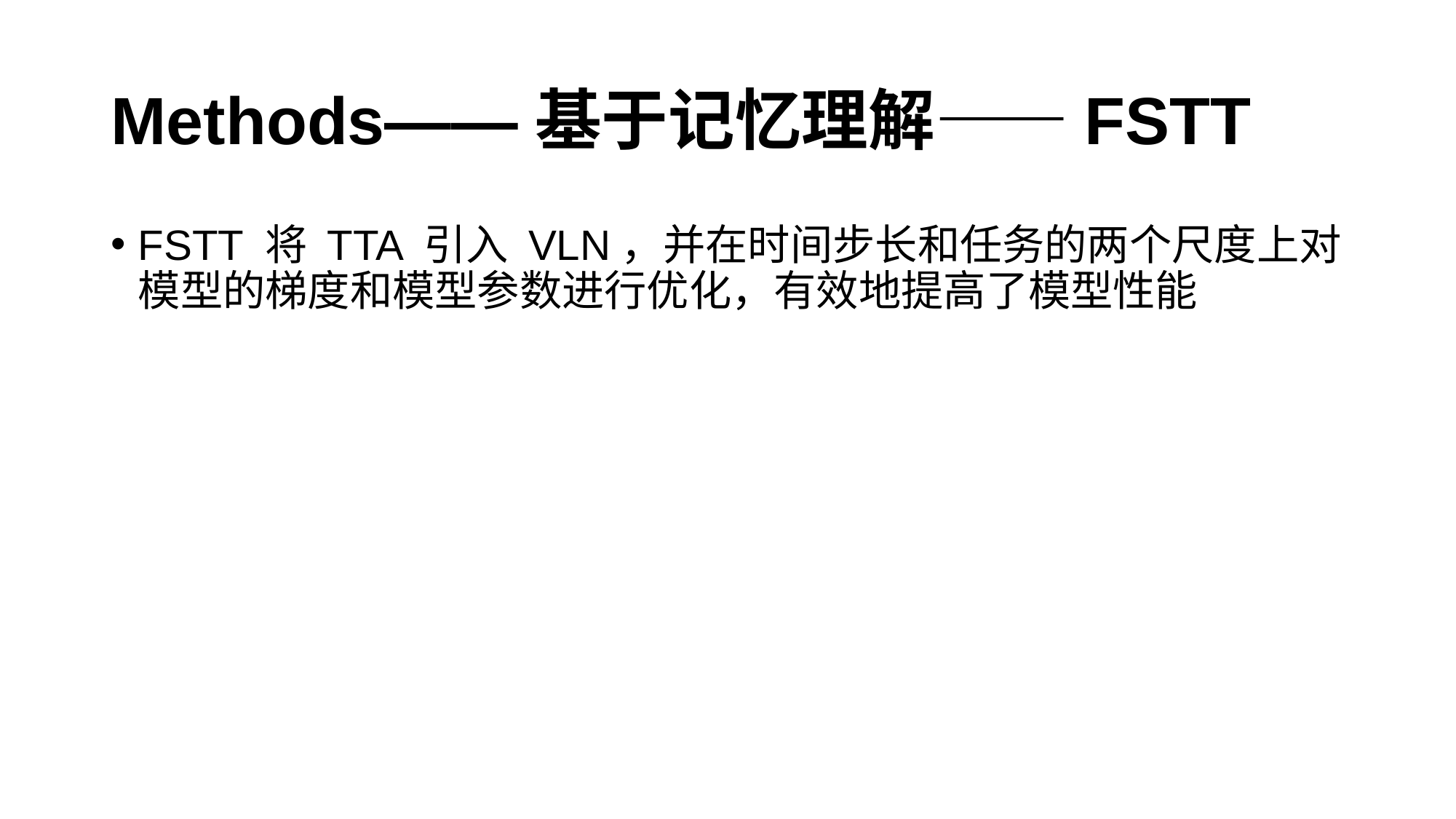

# Methods——基于记忆理解——FSTT
FSTT 将 TTA 引入 VLN，并在时间步长和任务的两个尺度上对模型的梯度和模型参数进行优化，有效地提高了模型性能